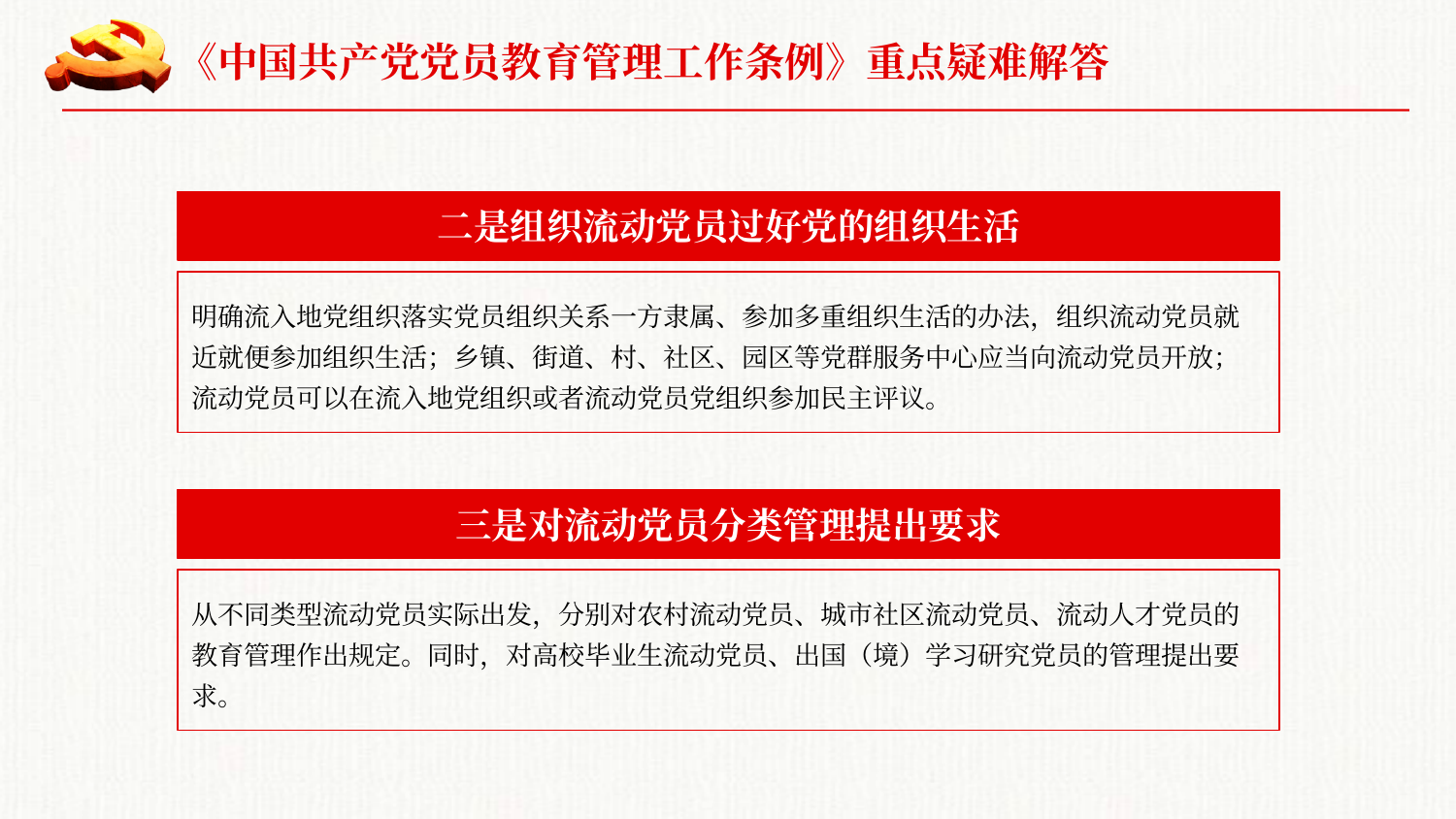

《中国共产党党员教育管理工作条例》重点疑难解答
二是组织流动党员过好党的组织生活
明确流入地党组织落实党员组织关系一方隶属、参加多重组织生活的办法，组织流动党员就近就便参加组织生活；乡镇、街道、村、社区、园区等党群服务中心应当向流动党员开放；流动党员可以在流入地党组织或者流动党员党组织参加民主评议。
三是对流动党员分类管理提出要求
从不同类型流动党员实际出发，分别对农村流动党员、城市社区流动党员、流动人才党员的教育管理作出规定。同时，对高校毕业生流动党员、出国（境）学习研究党员的管理提出要求。